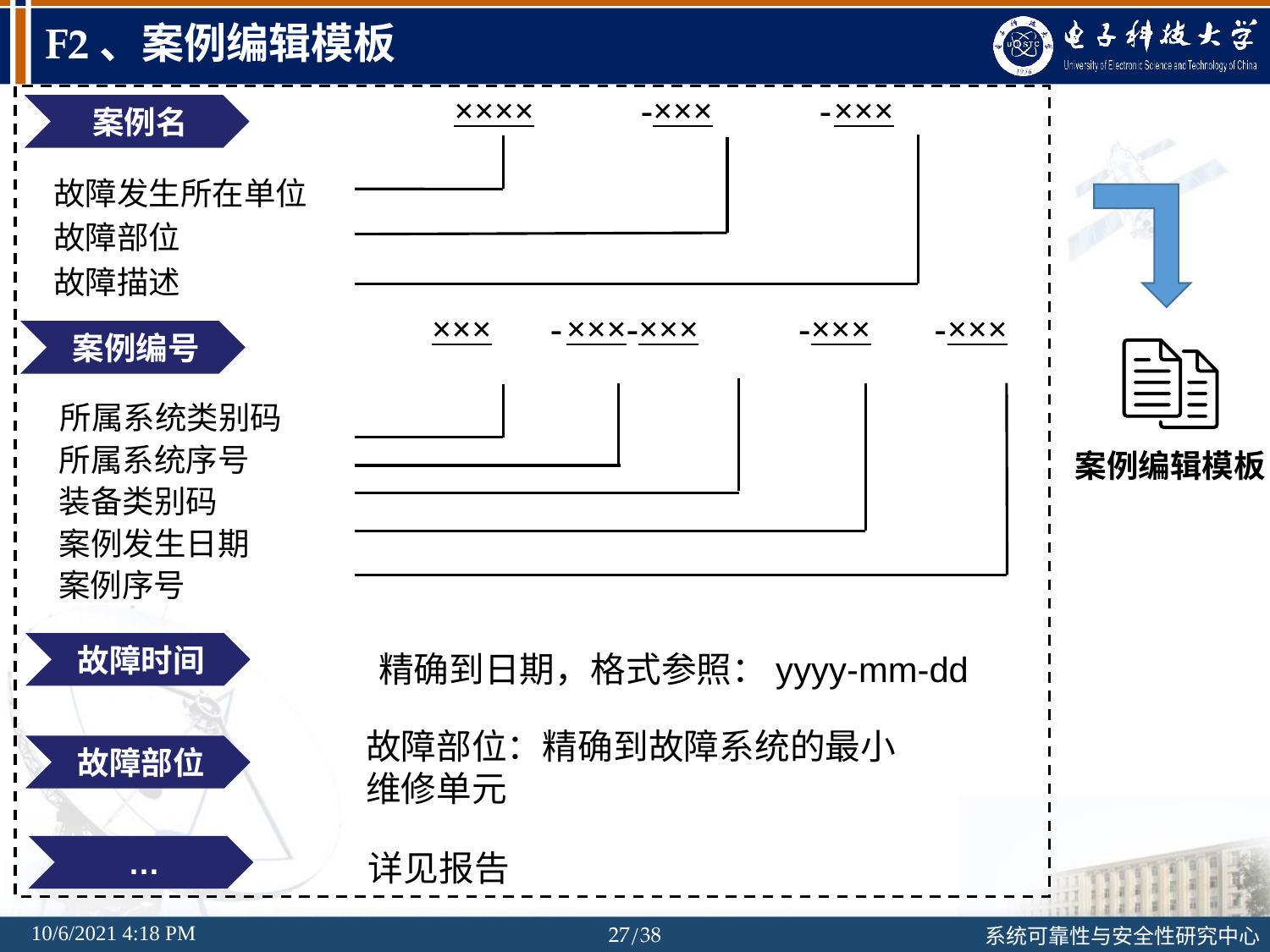

# F2、案例编辑模板
|  | ×××× | -××× | - | ××× |
| --- | --- | --- | --- | --- |

案例名
故障发生所在单位

故障部位
故障描述
| ××× | - | ×××-××× | -××× | - | ××× |
| --- | --- | --- | --- | --- | --- |

案例编号

案例编辑模板
所属系统类别码
所属系统序号
装备类别码
案例发生日期
案例序号

故障时间
精确到日期，格式参照：yyyy-mm-dd
故障部位：精确到故障系统的最小维修单元

故障部位

…
详见报告